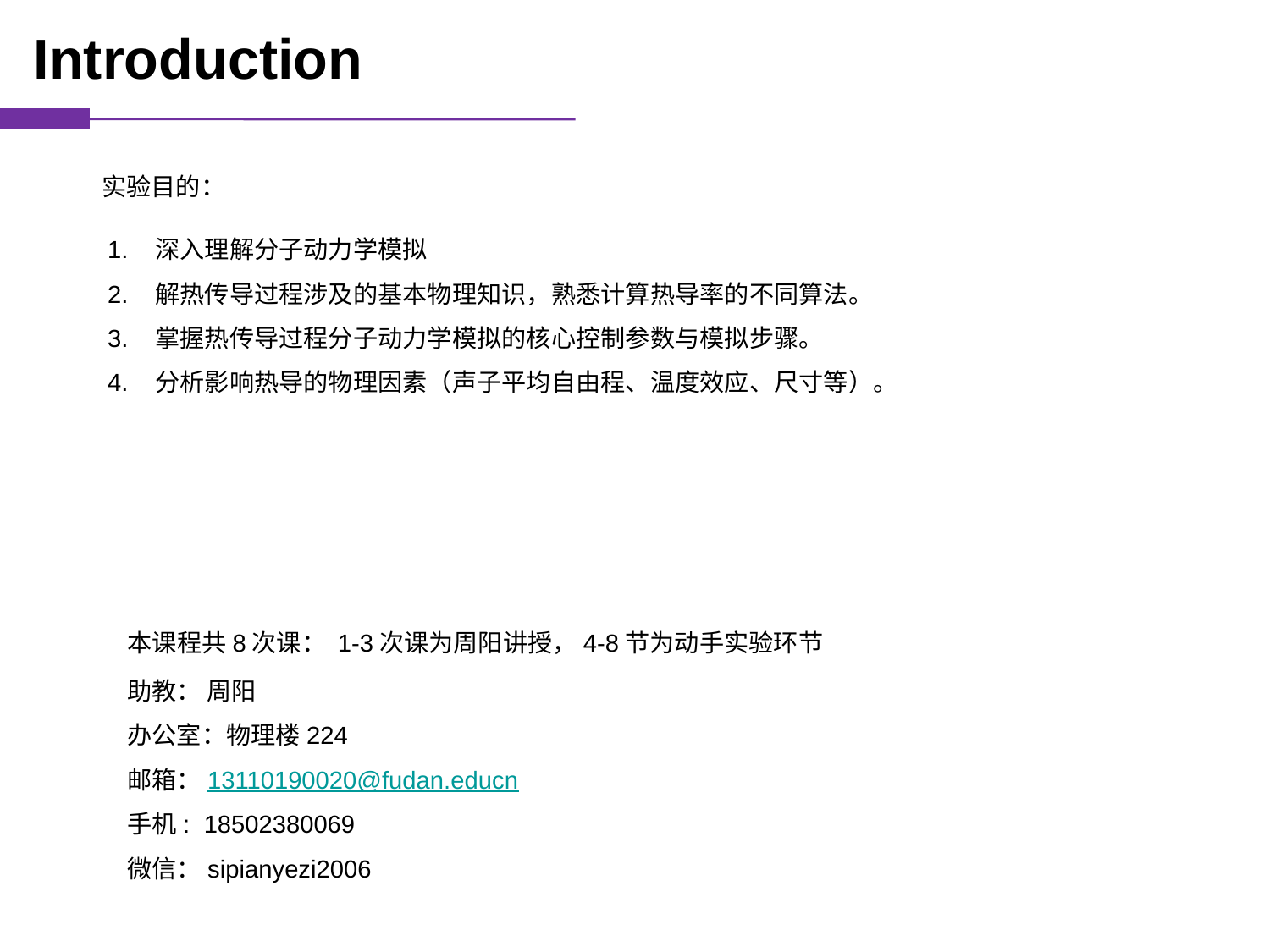

Introduction

实验目的：
深入理解分子动力学模拟
解热传导过程涉及的基本物理知识，熟悉计算热导率的不同算法。
掌握热传导过程分子动力学模拟的核心控制参数与模拟步骤。
分析影响热导的物理因素（声子平均自由程、温度效应、尺寸等）。
本课程共8次课： 1-3次课为周阳讲授，4-8节为动手实验环节

助教： 周阳
办公室：物理楼224
邮箱：13110190020@fudan.educn
手机:  18502380069
微信：sipianyezi2006